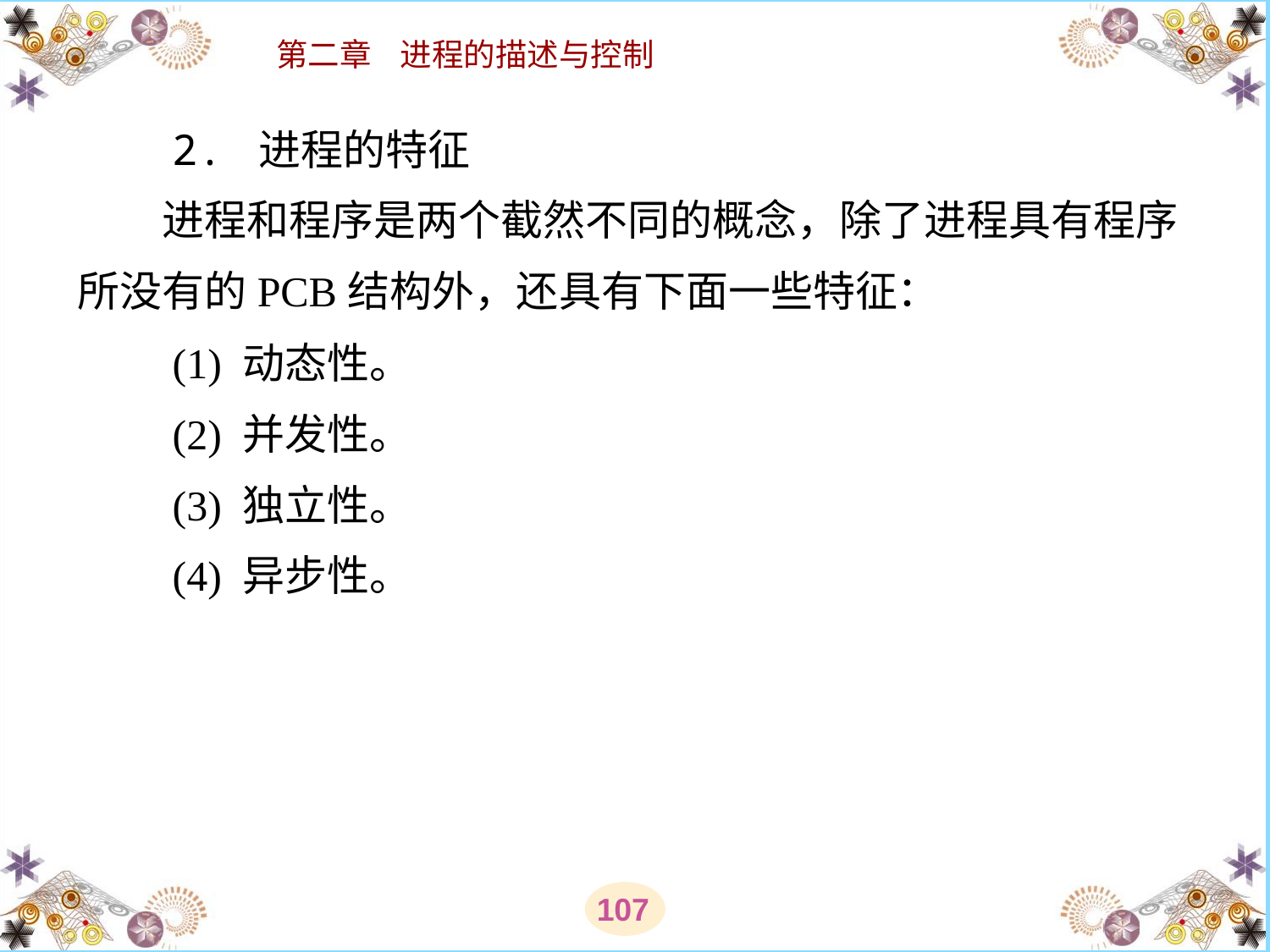

# 2. 进程的特征 　　进程和程序是两个截然不同的概念，除了进程具有程序所没有的PCB结构外，还具有下面一些特征： 　　(1) 动态性。 　　(2) 并发性。 　　(3) 独立性。 　　(4) 异步性。